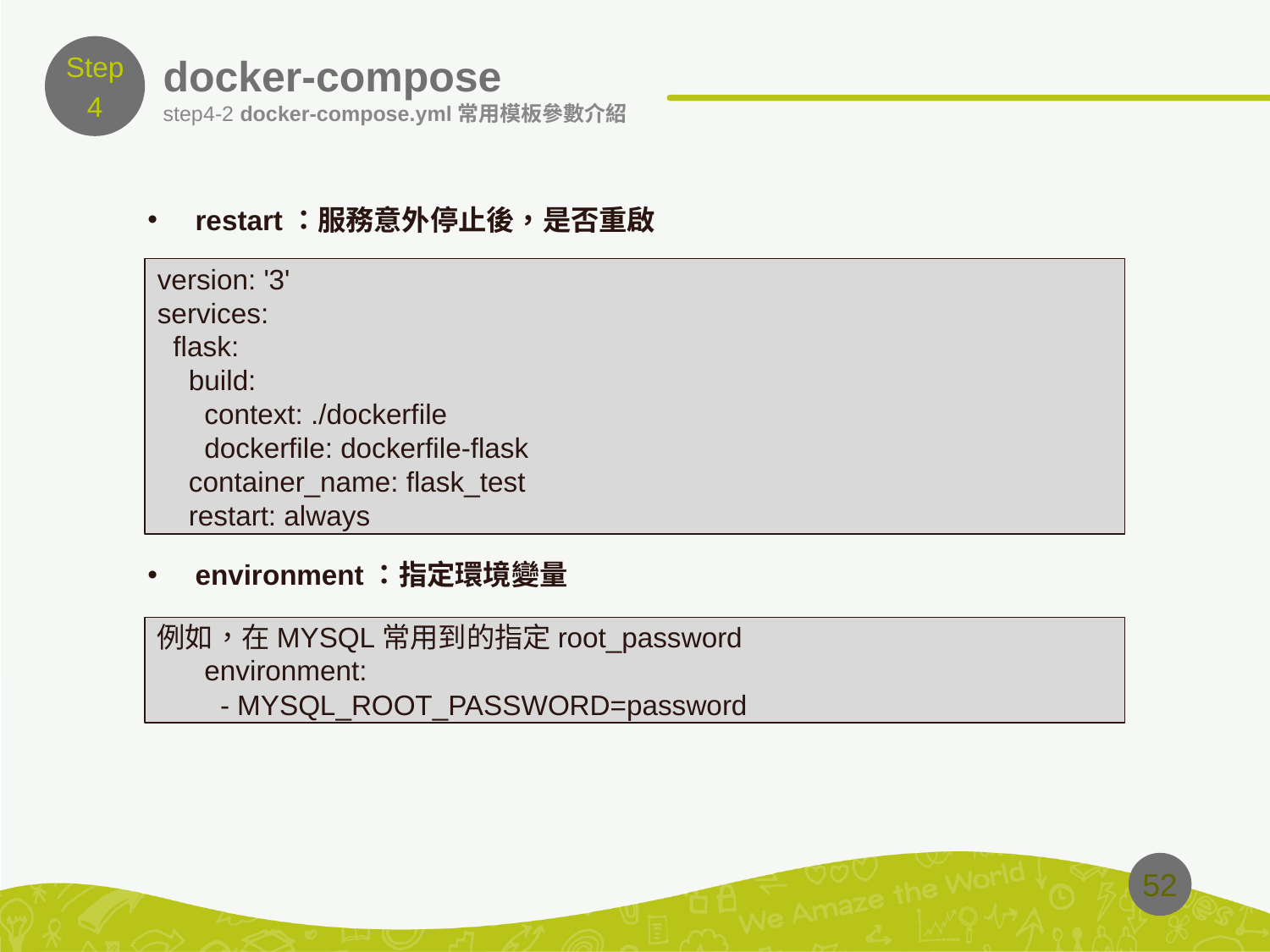

Step
4
# docker-compose
step4-2 docker-compose.yml常用模板參數介紹
restart：服務意外停止後，是否重啟

environment：指定環境變量

version: '3'
services:
  flask:
    build:
      context: ./dockerfile
      dockerfile: dockerfile-flask
    container_name: flask_test
    restart: always
例如，在MYSQL常用到的指定root_password
      environment:
        - MYSQL_ROOT_PASSWORD=password
52